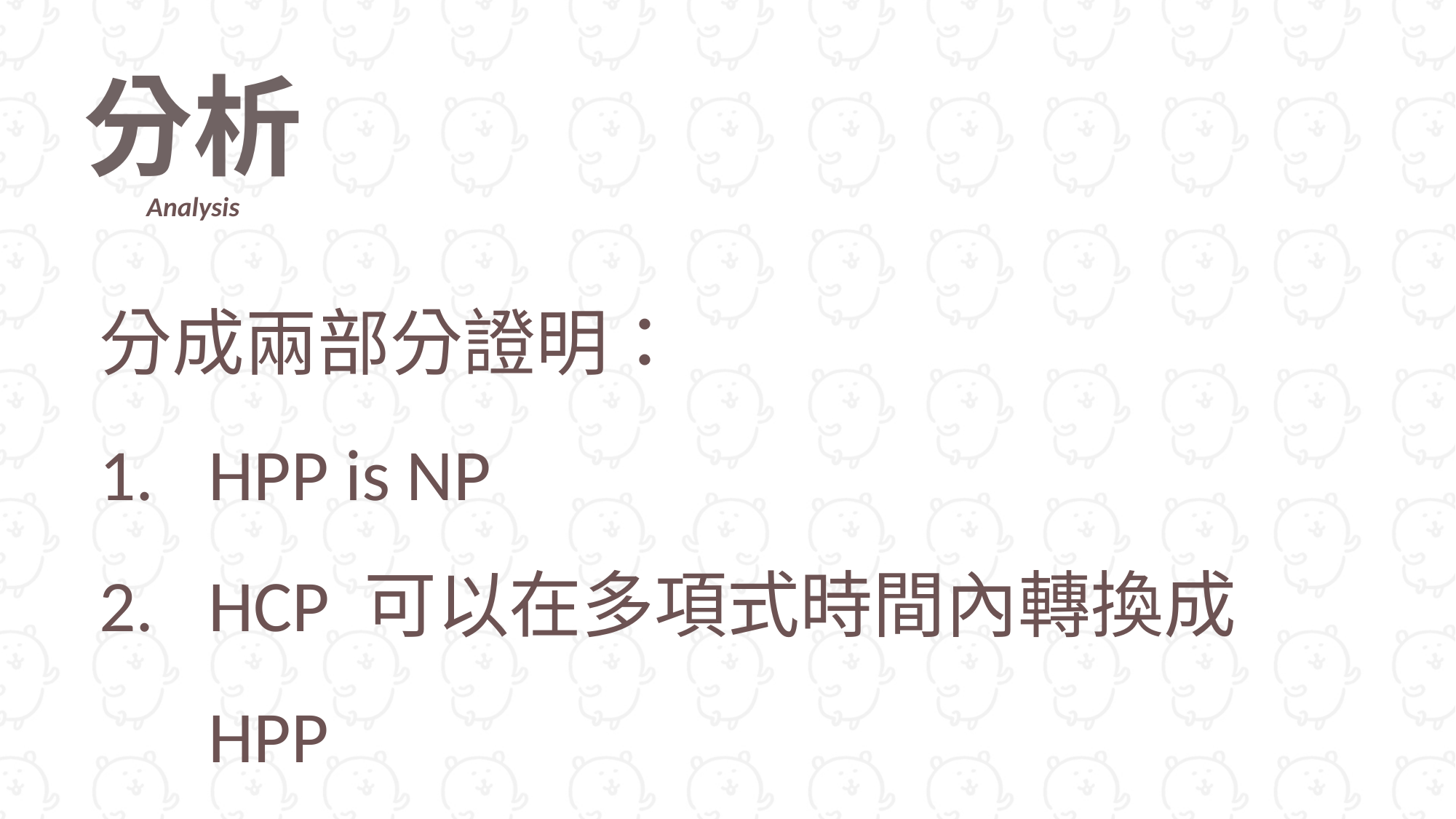

分析
Analysis
分成兩部分證明：
HPP is NP
HCP 可以在多項式時間內轉換成 HPP